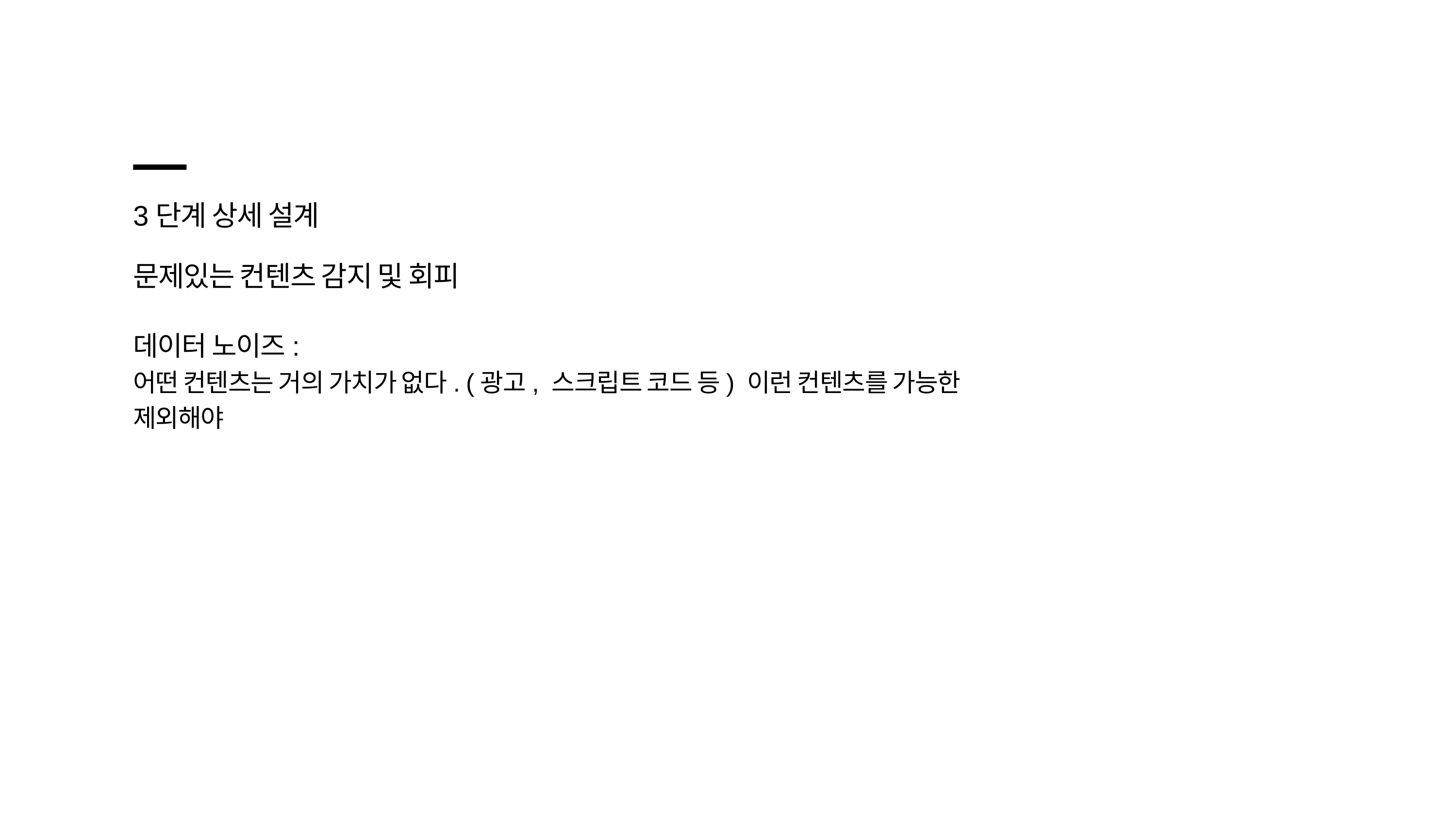

3단계 상세 설계
문제있는 컨텐츠 감지 및 회피
데이터 노이즈:
어떤 컨텐츠는 거의 가치가 없다. (광고, 스크립트 코드 등) 이런 컨텐츠를 가능한 제외해야